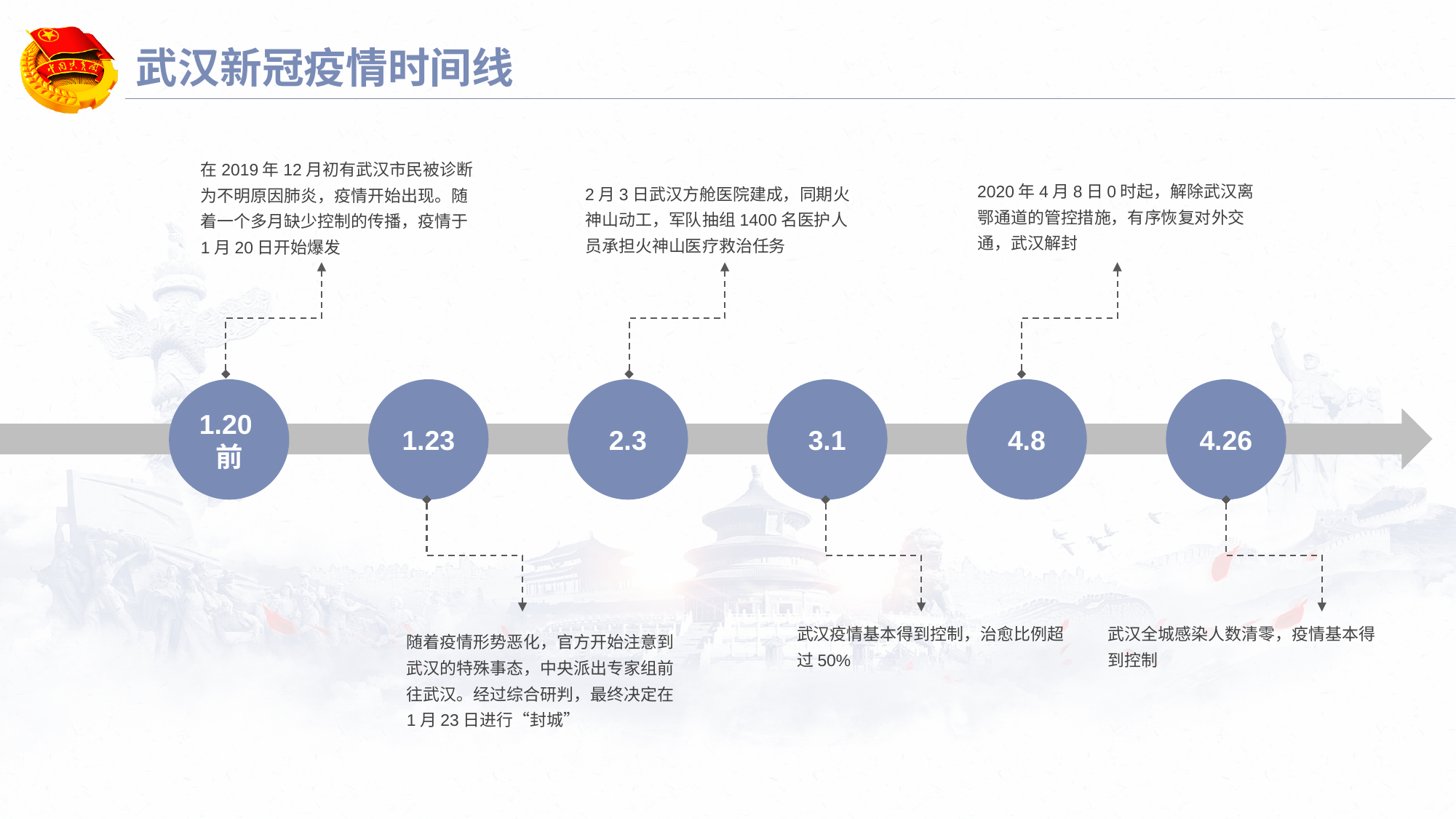

延迟符
# 武汉新冠疫情时间线
在2019年12月初有武汉市民被诊断为不明原因肺炎，疫情开始出现。随着一个多月缺少控制的传播，疫情于1月20日开始爆发
2020年4月8日0时起，解除武汉离鄂通道的管控措施，有序恢复对外交通，武汉解封
2月3日武汉方舱医院建成，同期火神山动工，军队抽组1400名医护人员承担火神山医疗救治任务
1.20前
1.23
2.3
3.1
4.8
4.26

武汉疫情基本得到控制，治愈比例超过50%
武汉全城感染人数清零，疫情基本得到控制
随着疫情形势恶化，官方开始注意到武汉的特殊事态，中央派出专家组前往武汉。经过综合研判，最终决定在1月23日进行“封城”